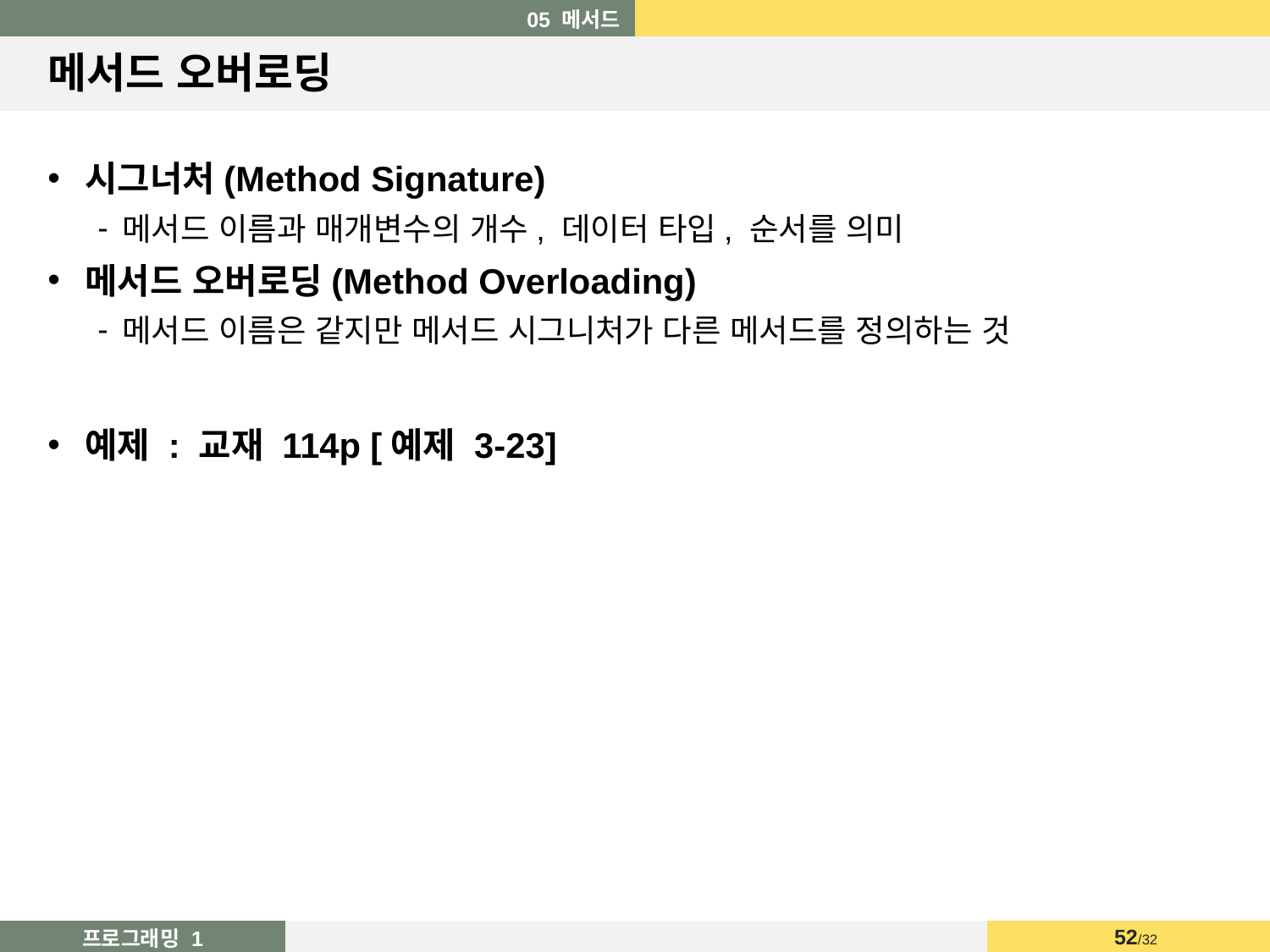

05 메서드
# 메서드 오버로딩
시그너처(Method Signature)
메서드 이름과 매개변수의 개수, 데이터 타입, 순서를 의미
메서드 오버로딩(Method Overloading)
메서드 이름은 같지만 메서드 시그니처가 다른 메서드를 정의하는 것

예제 : 교재 114p [예제 3-23]